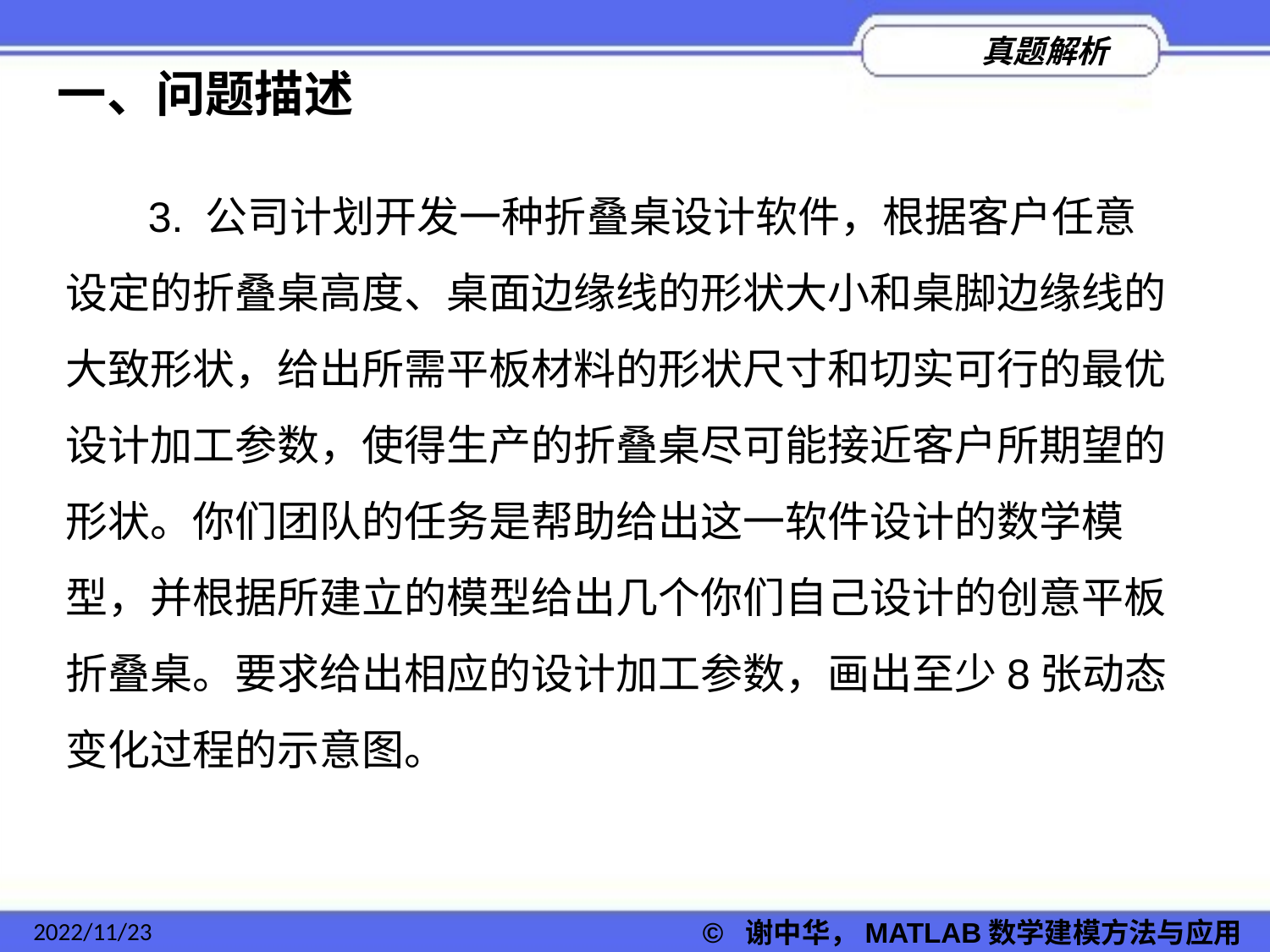

一、问题描述
       3. 公司计划开发一种折叠桌设计软件，根据客户任意设定的折叠桌高度、桌面边缘线的形状大小和桌脚边缘线的大致形状，给出所需平板材料的形状尺寸和切实可行的最优设计加工参数，使得生产的折叠桌尽可能接近客户所期望的形状。你们团队的任务是帮助给出这一软件设计的数学模型，并根据所建立的模型给出几个你们自己设计的创意平板折叠桌。要求给出相应的设计加工参数，画出至少8张动态变化过程的示意图。
2022/11/23
©  谢中华，MATLAB数学建模方法与应用